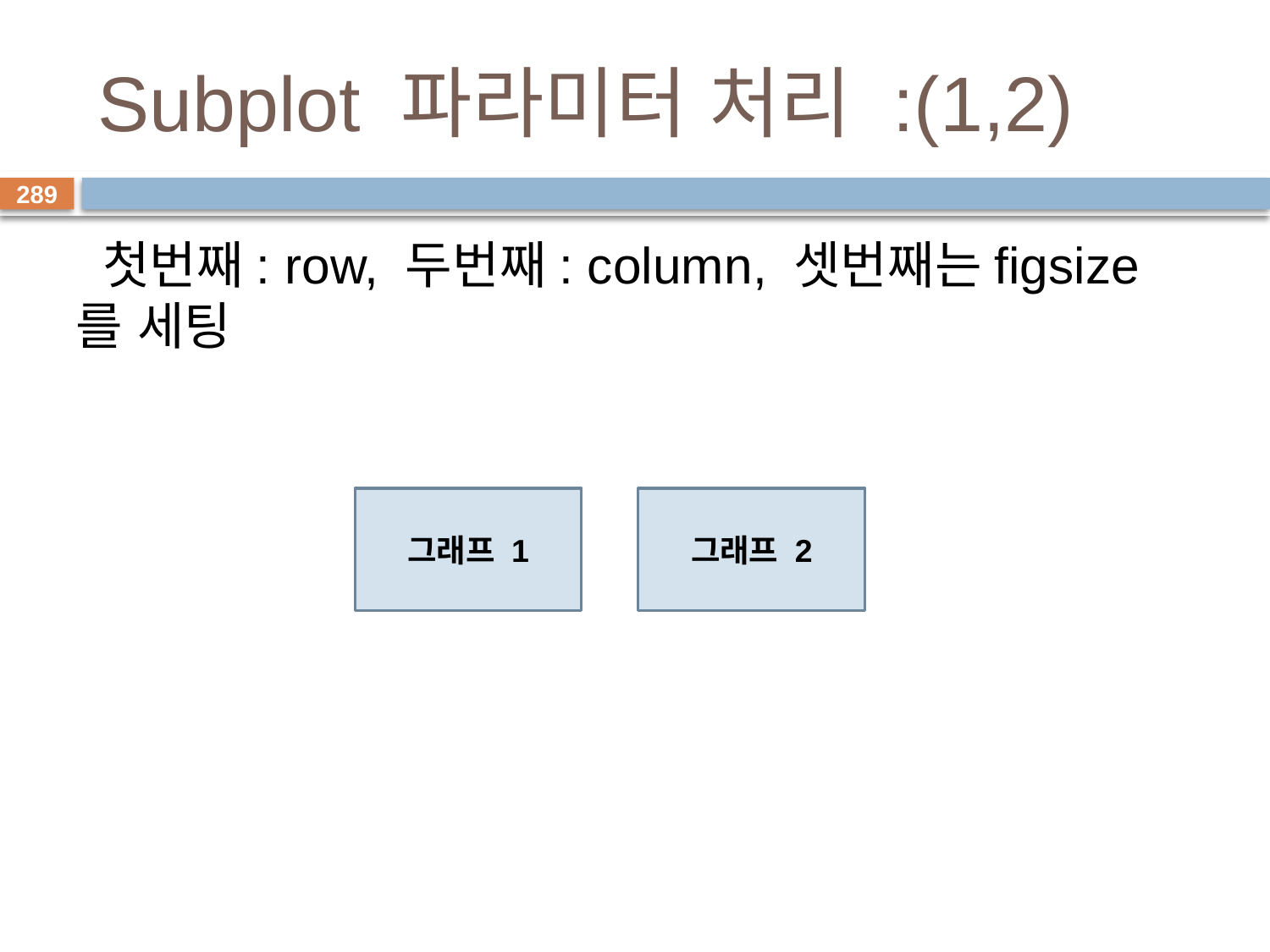

# Subplot 파라미터 처리 :(1,2)
289
 첫번째: row, 두번째: column, 셋번째는figsize를 세팅
그래프 1
그래프 2